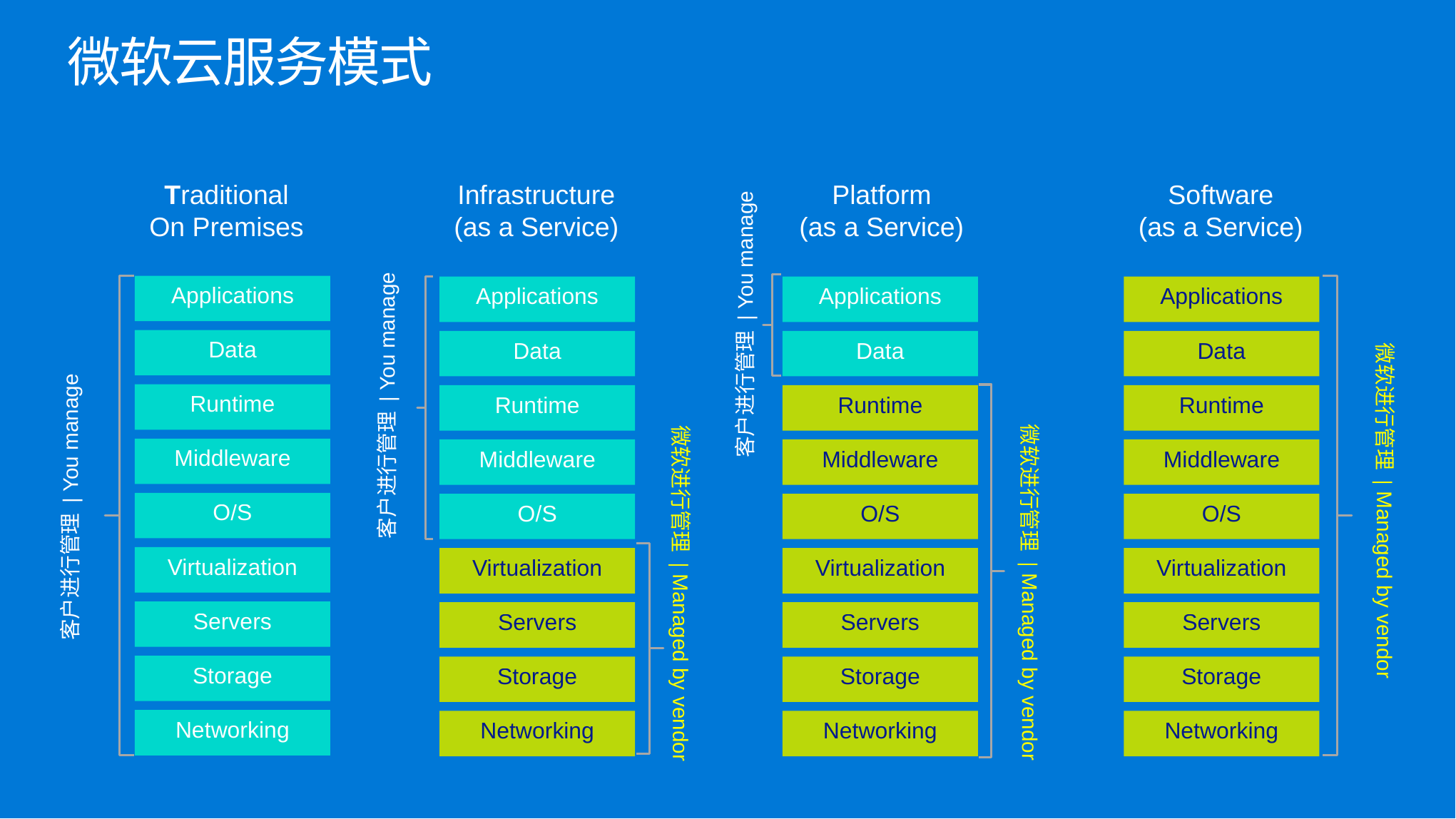

微软云服务模式
Traditional
On Premises
Infrastructure
(as a Service)
Platform
(as a Service)
Software
(as a Service)
客户进行管理 | You manage
客户进行管理 | You manage

Applications

Applications
Applications

Applications
Data
Data
Data
Data
微软进行管理 | Managed by vendor
客户进行管理 | You manage
Runtime

Runtime
Runtime
Runtime
微软进行管理 | Managed by vendor
微软进行管理 | Managed by vendor
Middleware
Middleware
Middleware
Middleware
O/S
O/S
O/S
O/S

Virtualization
Virtualization
Virtualization
Virtualization
Servers
Servers
Servers
Servers
Storage
Storage
Storage
Storage
Networking
Networking
Networking
Networking